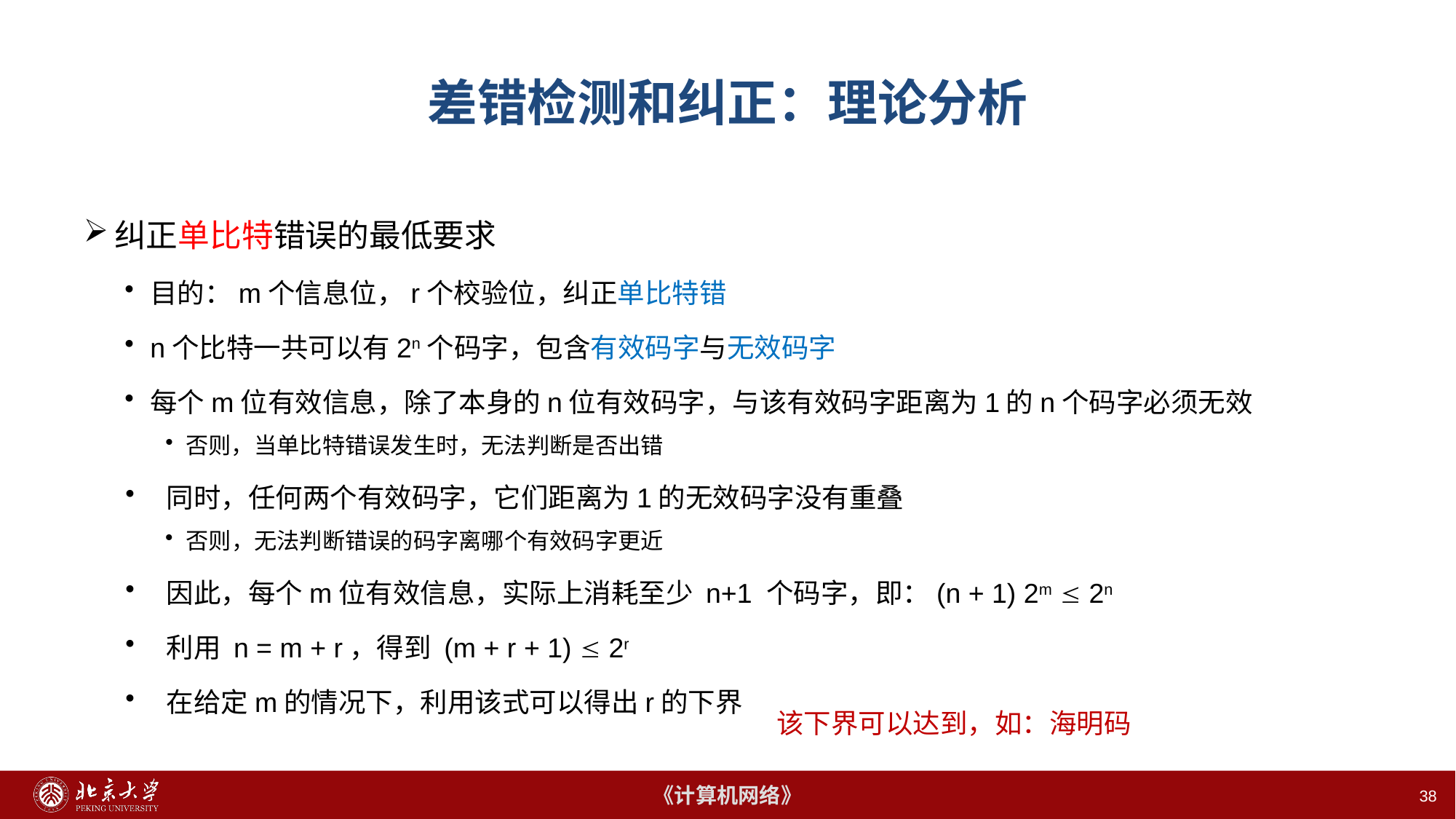

38
# 差错检测和纠正：理论分析
纠正单比特错误的最低要求
目的：m个信息位，r个校验位，纠正单比特错
n个比特一共可以有2n个码字，包含有效码字与无效码字
每个m位有效信息，除了本身的n位有效码字，与该有效码字距离为1的n个码字必须无效
否则，当单比特错误发生时，无法判断是否出错
同时，任何两个有效码字，它们距离为1的无效码字没有重叠
否则，无法判断错误的码字离哪个有效码字更近
因此，每个m位有效信息，实际上消耗至少 n+1 个码字，即：(n + 1) 2m ≤ 2n
利用 n = m + r，得到 (m + r + 1) ≤ 2r
在给定m的情况下，利用该式可以得出r的下界

该下界可以达到，如：海明码